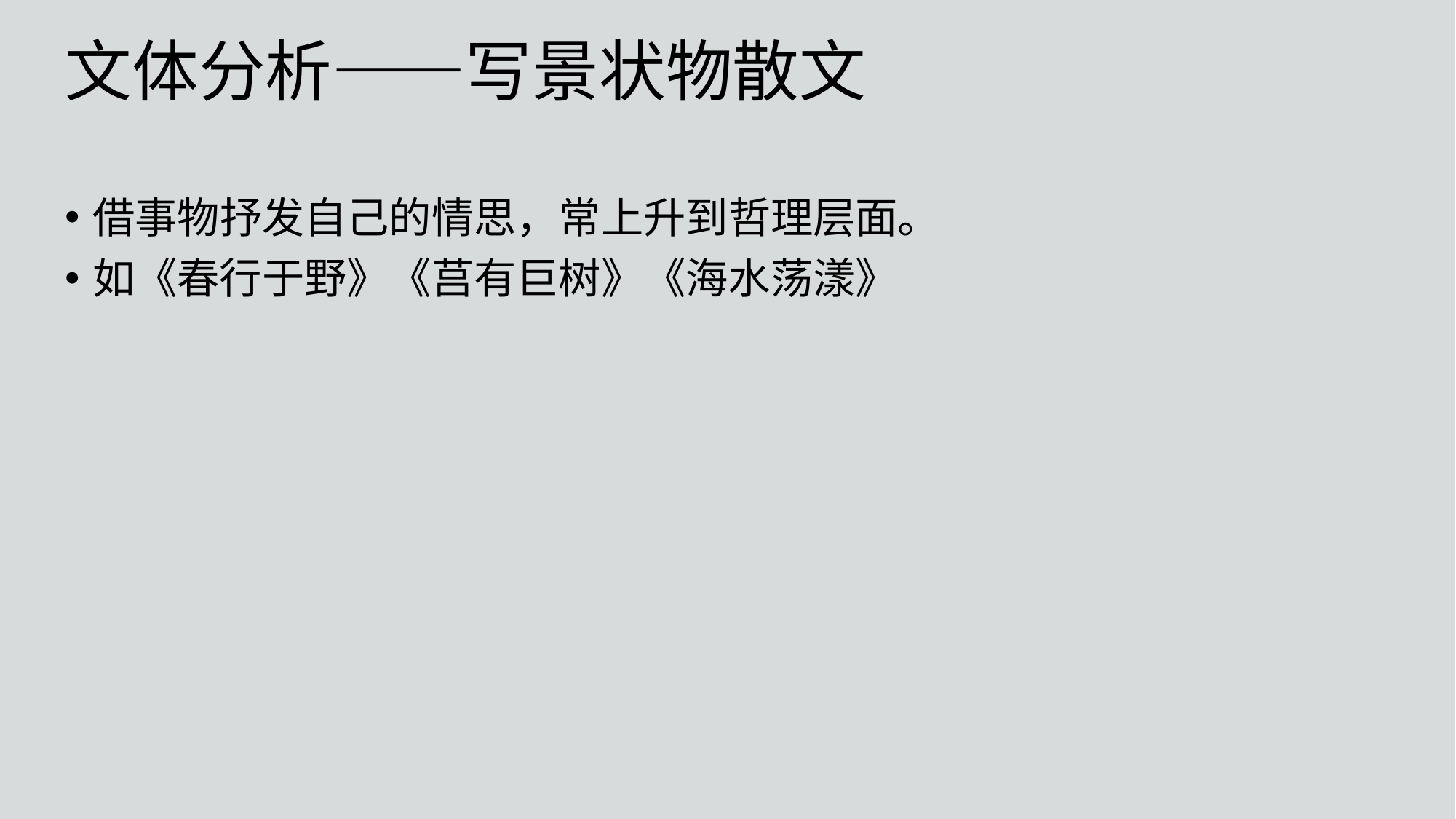

文体分析——写景状物散文
借事物抒发自己的情思，常上升到哲理层面。
如《春行于野》《莒有巨树》《海水荡漾》